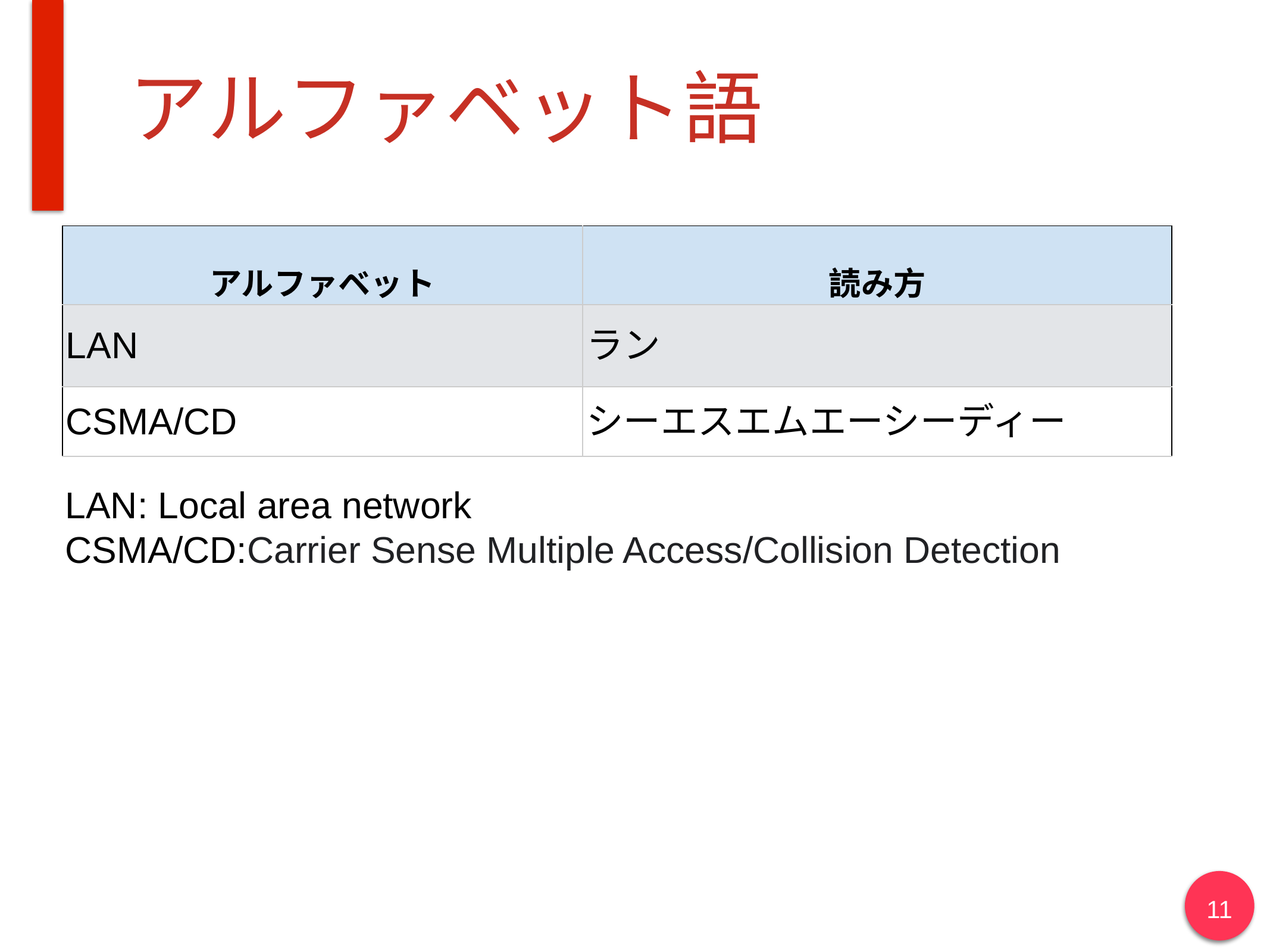

# アルファベット語
| アルファベット | 読み方 |
| --- | --- |
| LAN | ラン |
| CSMA/CD | シーエスエムエーシーディー |
LAN: Local area network
CSMA/CD:Carrier Sense Multiple Access/Collision Detection
11